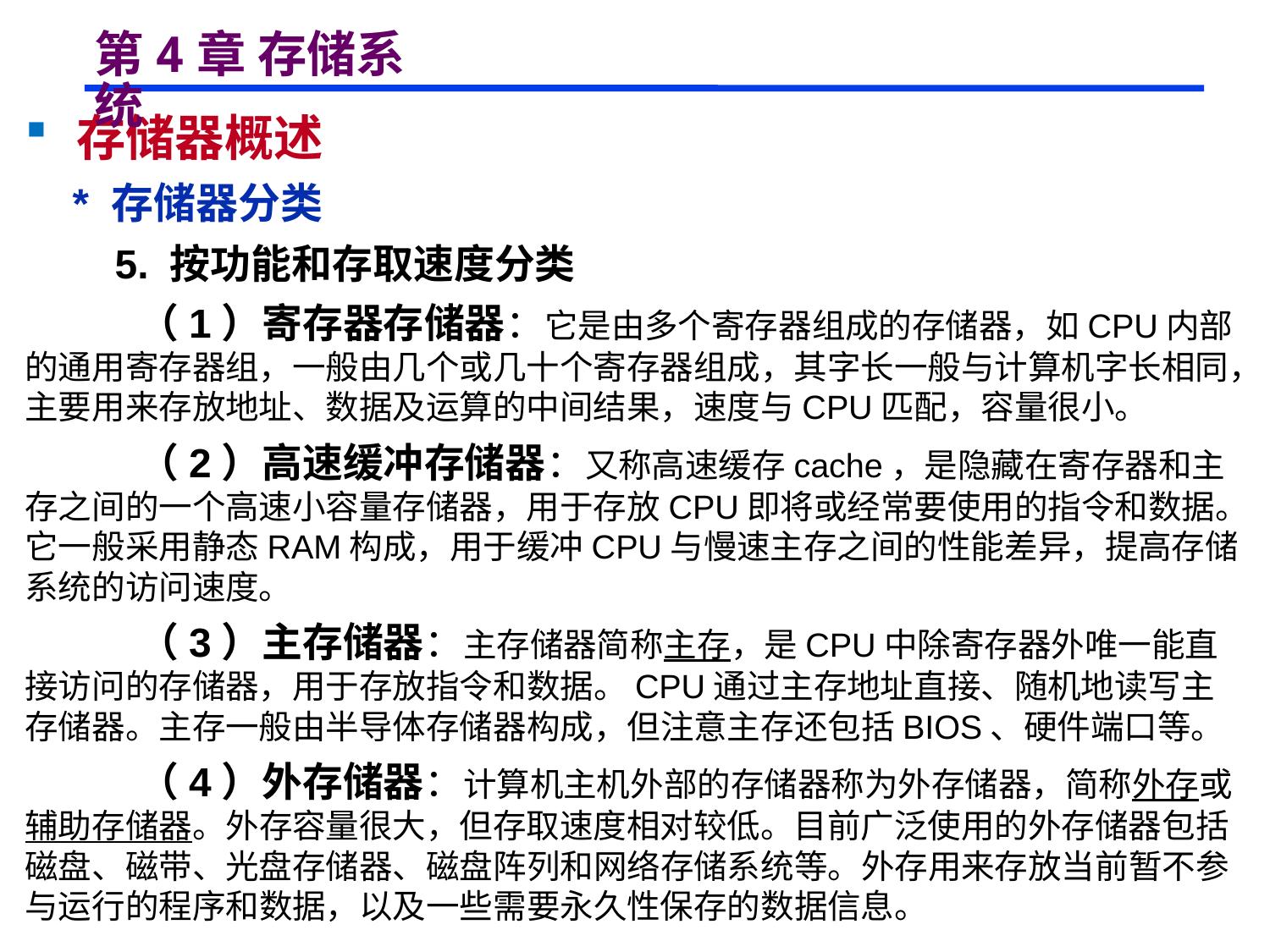

# 第4章 存储系统
 存储器概述
    * 存储器分类
        5. 按功能和存取速度分类
            （1）寄存器存储器：它是由多个寄存器组成的存储器，如CPU内部的通用寄存器组，一般由几个或几十个寄存器组成，其字长一般与计算机字长相同，主要用来存放地址、数据及运算的中间结果，速度与CPU匹配，容量很小。
            （2）高速缓冲存储器：又称高速缓存cache，是隐藏在寄存器和主存之间的一个高速小容量存储器，用于存放CPU即将或经常要使用的指令和数据。它一般采用静态RAM构成，用于缓冲CPU与慢速主存之间的性能差异，提高存储系统的访问速度。
            （3）主存储器：主存储器简称主存，是CPU中除寄存器外唯一能直接访问的存储器，用于存放指令和数据。CPU通过主存地址直接、随机地读写主存储器。主存一般由半导体存储器构成，但注意主存还包括BIOS、硬件端口等。
            （4）外存储器：计算机主机外部的存储器称为外存储器，简称外存或辅助存储器。外存容量很大，但存取速度相对较低。目前广泛使用的外存储器包括磁盘、磁带、光盘存储器、磁盘阵列和网络存储系统等。外存用来存放当前暂不参与运行的程序和数据，以及一些需要永久性保存的数据信息。